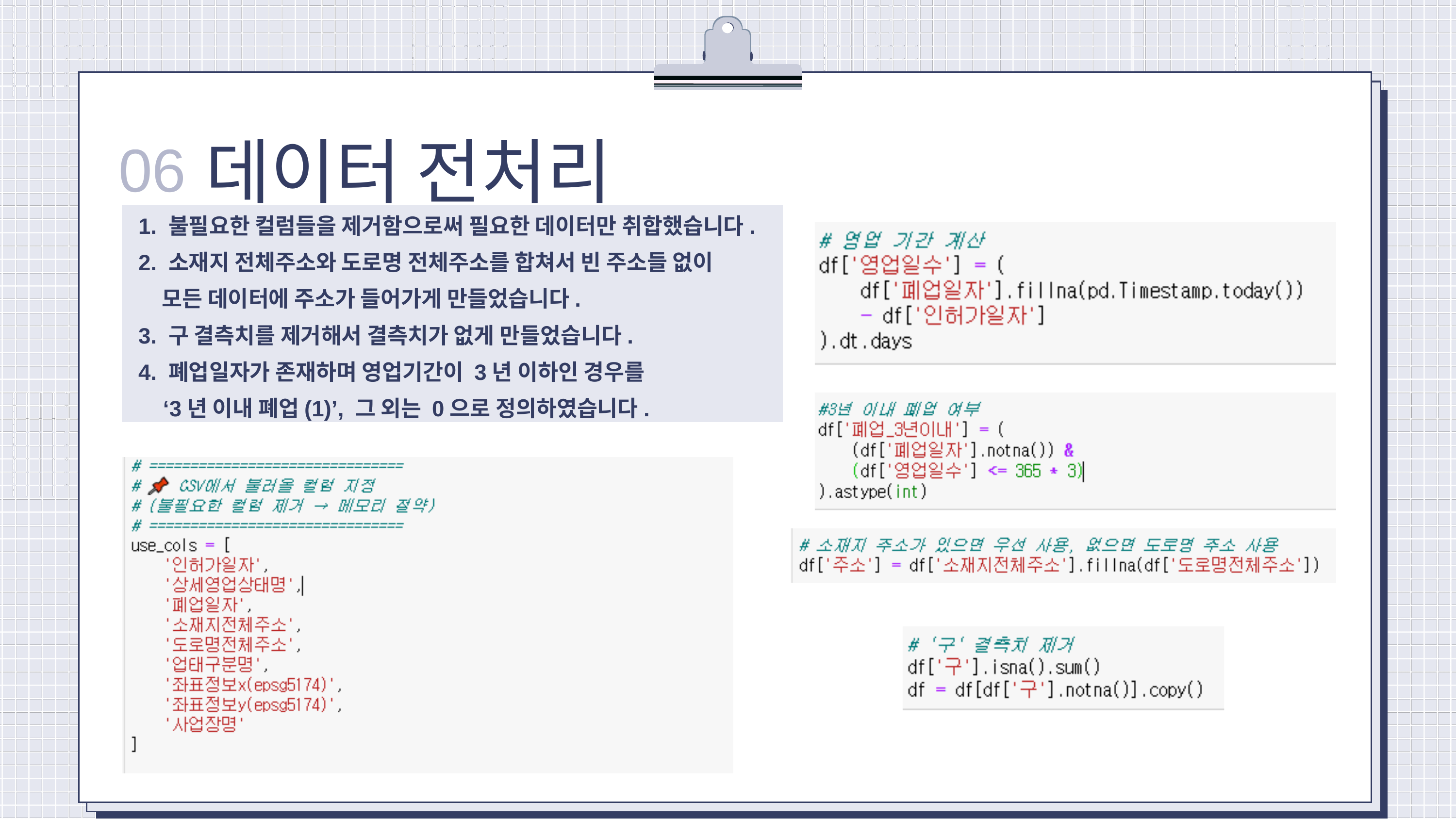

데이터 전처리
06
  1. 불필요한 컬럼들을 제거함으로써 필요한 데이터만 취합했습니다.
  2. 소재지 전체주소와 도로명 전체주소를 합쳐서 빈 주소들 없이
      모든 데이터에 주소가 들어가게 만들었습니다.
  3. 구 결측치를 제거해서 결측치가 없게 만들었습니다.
  4. 폐업일자가 존재하며 영업기간이 3년 이하인 경우를
      ‘3년 이내 폐업(1)’, 그 외는 0으로 정의하였습니다.